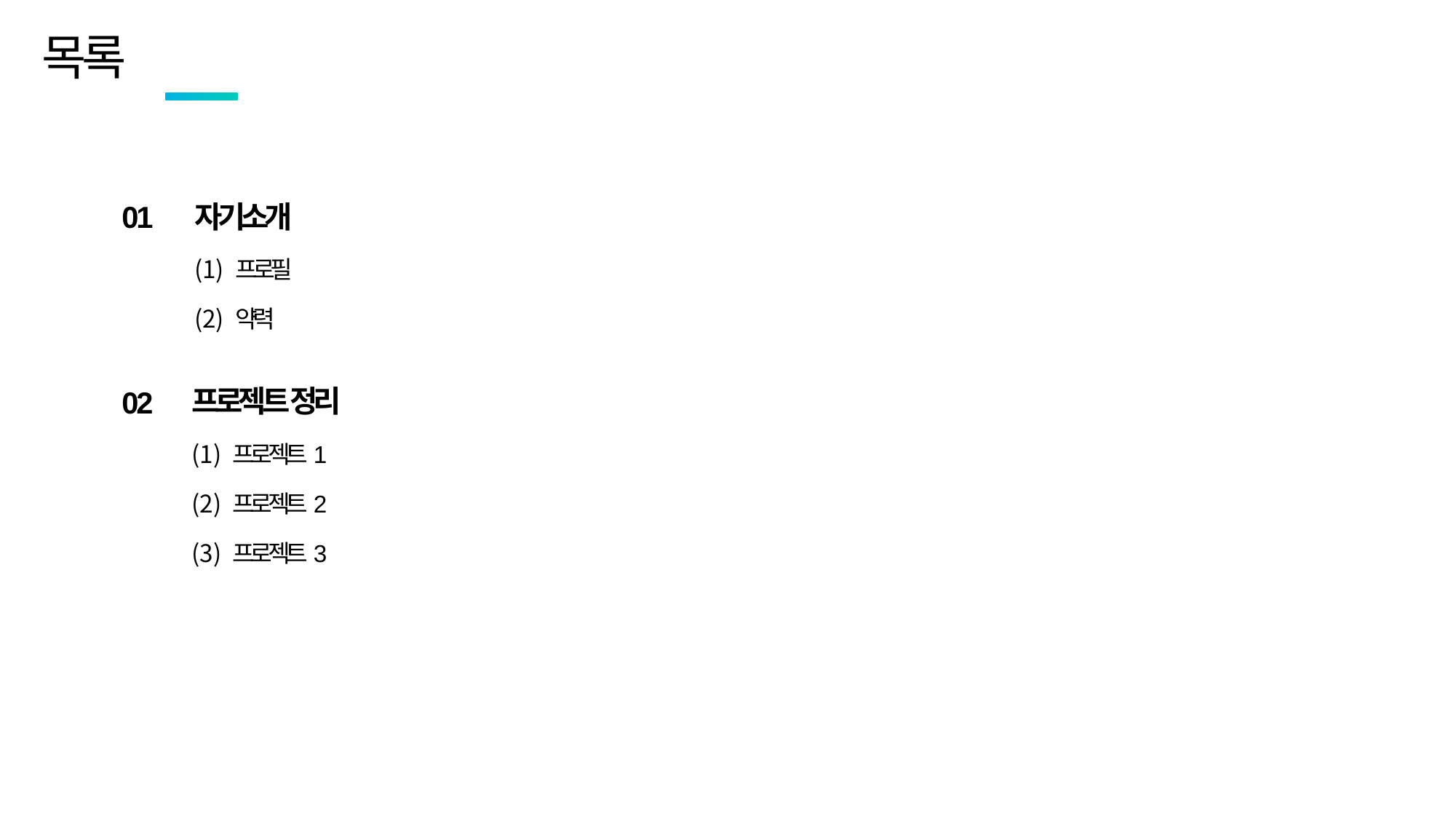

목록

01

02

자기소개
프로필
약력
프로젝트 정리
프로젝트1
프로젝트2
프로젝트3